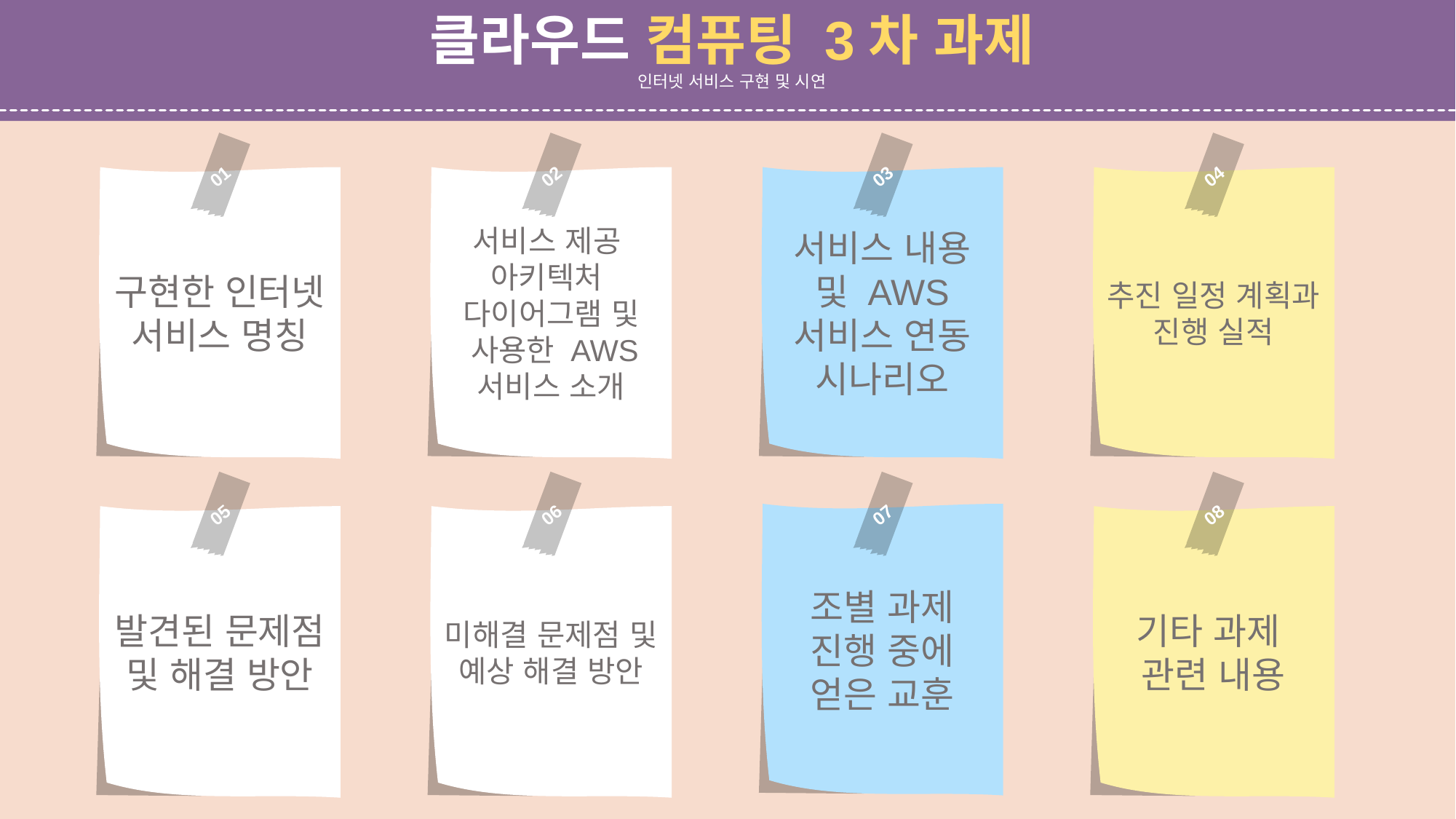

클라우드 컴퓨팅 3차 과제
인터넷 서비스 구현 및 시연
01
02
03
04
구현한 인터넷
서비스 명칭

서비스 제공
아키텍처
다이어그램 및
 사용한 AWS
서비스 소개

서비스 내용 및 AWS 서비스 연동 시나리오

추진 일정 계획과 진행 실적

05
06
07
08
조별 과제 진행 중에 얻은 교훈

발견된 문제점
및 해결 방안

미해결 문제점 및 예상 해결 방안

기타 과제
관련 내용